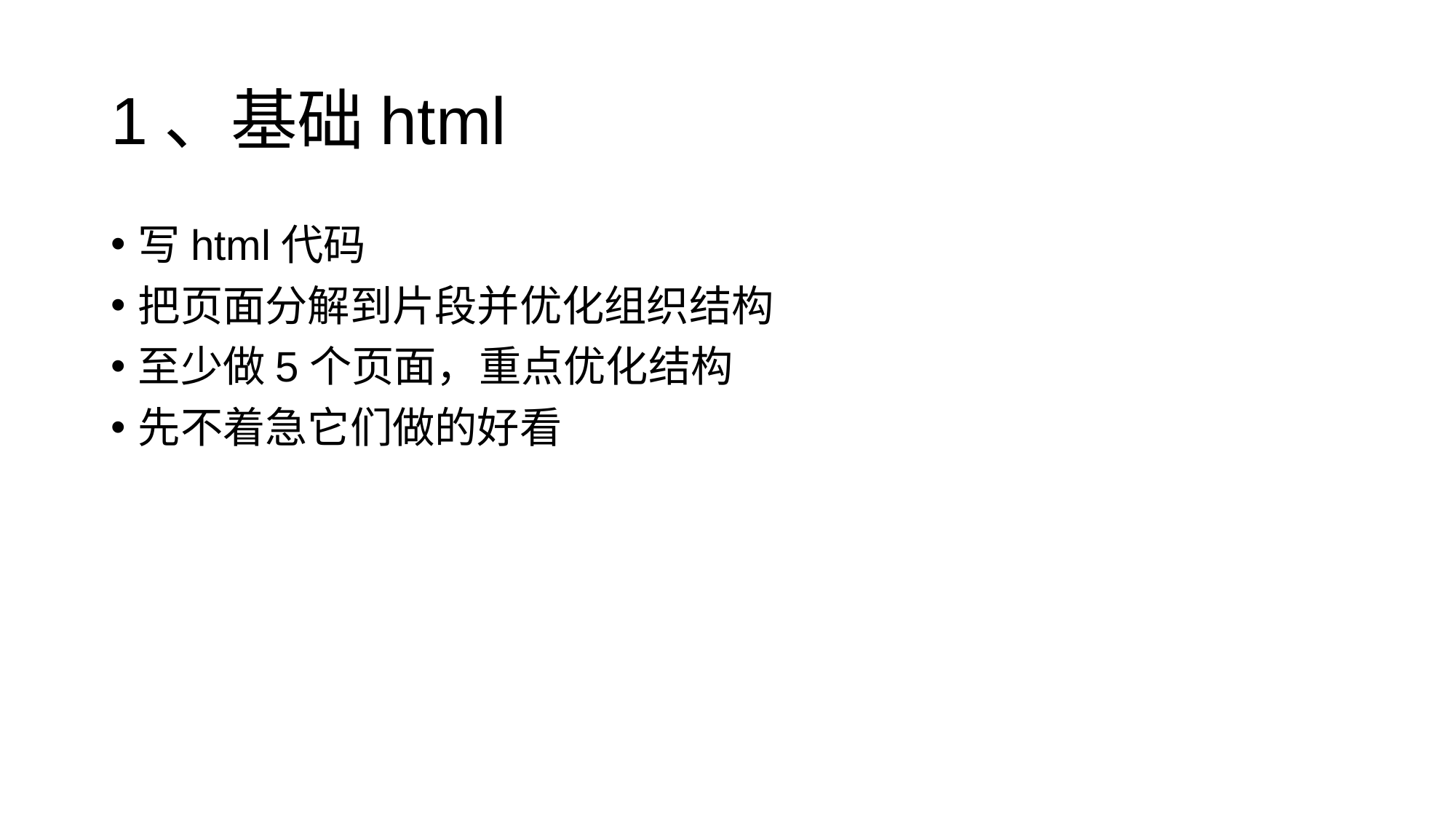

# 1、基础html
写html代码
把页面分解到片段并优化组织结构
至少做5个页面，重点优化结构
先不着急它们做的好看